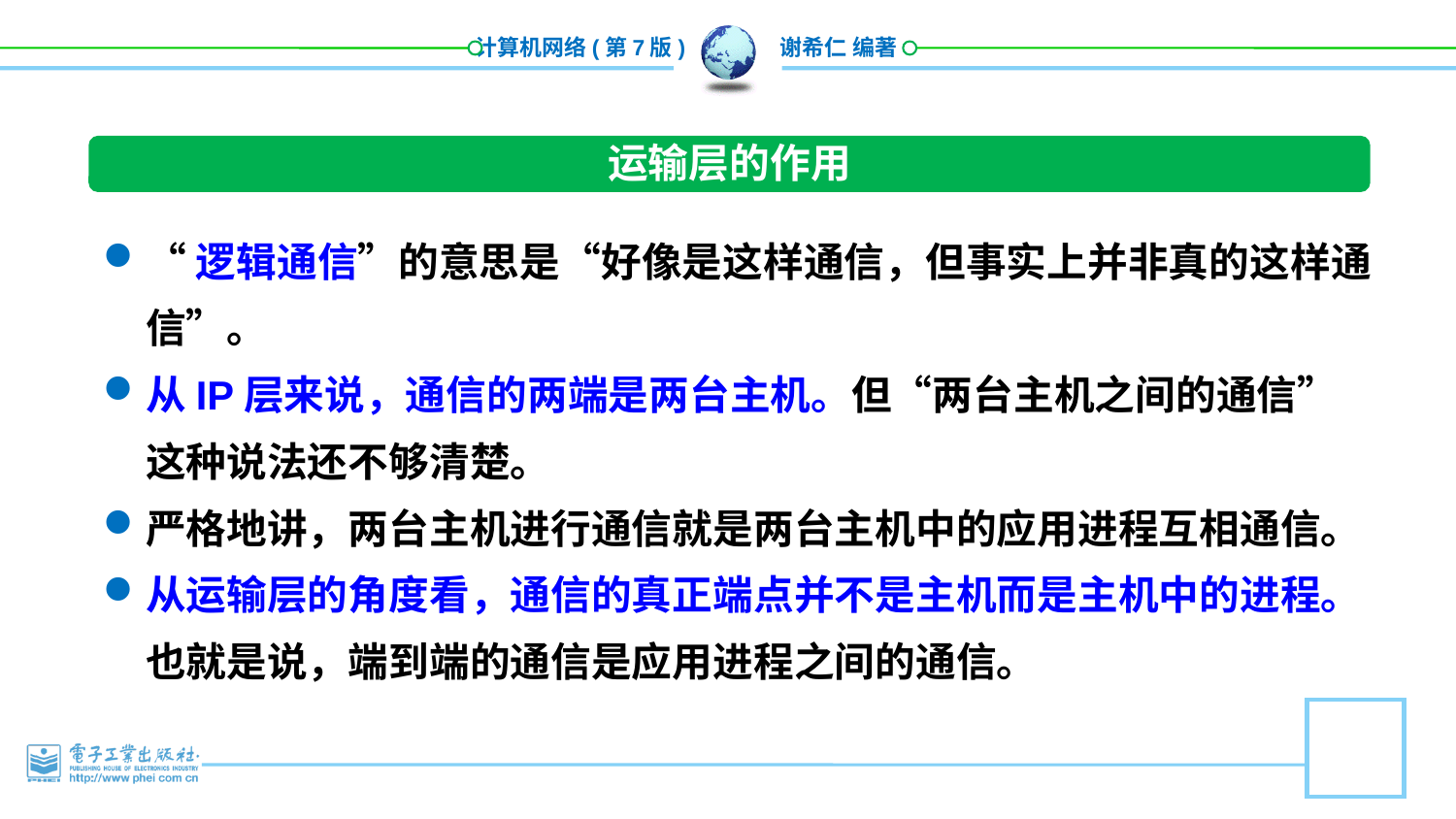

运输层的作用

“逻辑通信”的意思是“好像是这样通信，但事实上并非真的这样通信”。
从IP层来说，通信的两端是两台主机。但“两台主机之间的通信”这种说法还不够清楚。
严格地讲，两台主机进行通信就是两台主机中的应用进程互相通信。
从运输层的角度看，通信的真正端点并不是主机而是主机中的进程。也就是说，端到端的通信是应用进程之间的通信。